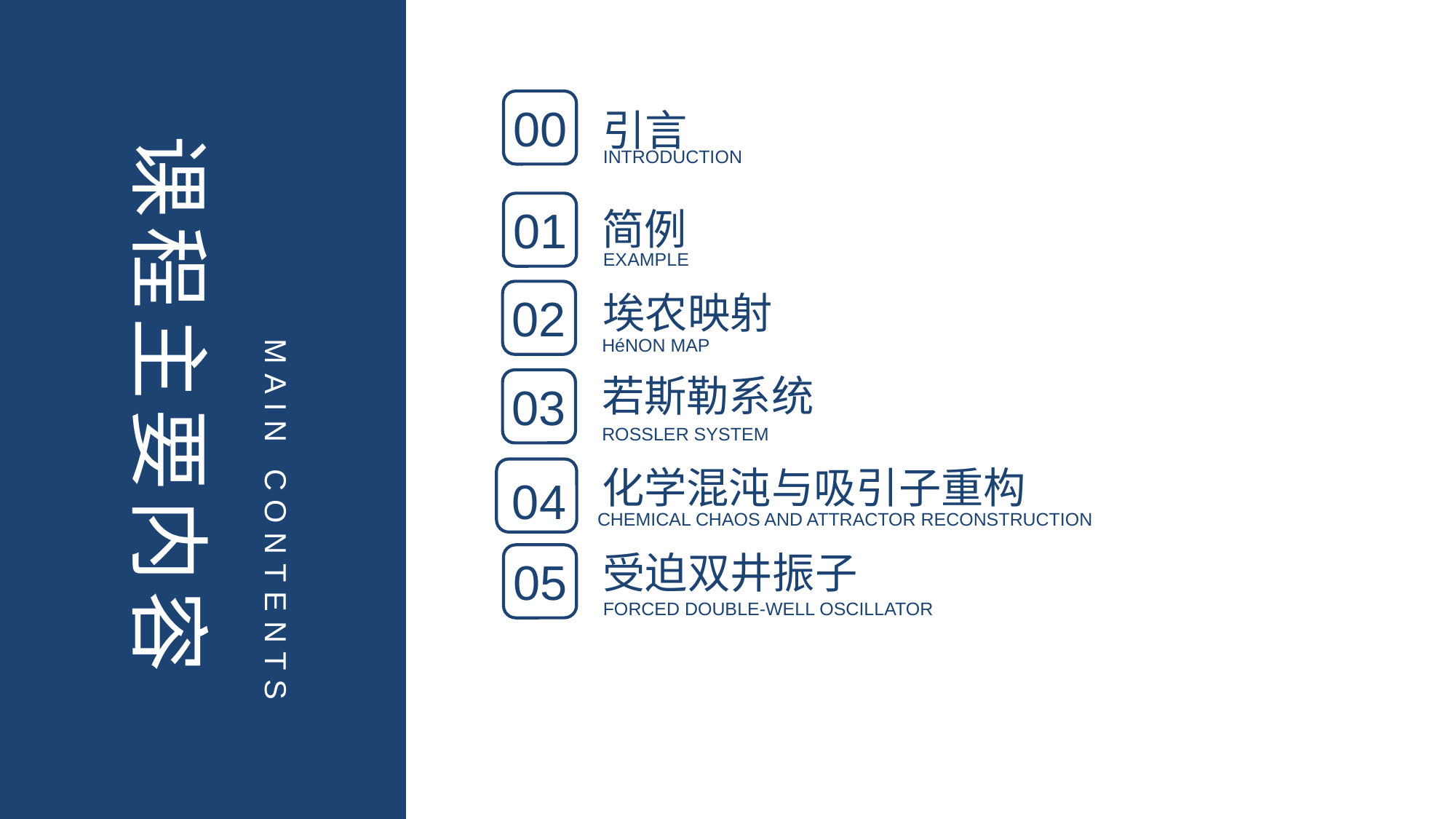

引言
00
INTRODUCTION

课程主要内容
MAIN CONTENTS
简例
01
EXAMPLE

埃农映射
02
HéNON MAP

若斯勒系统
03
ROSSLER SYSTEM

化学混沌与吸引子重构
04
CHEMICAL CHAOS AND ATTRACTOR RECONSTRUCTION

受迫双井振子
05
FORCED DOUBLE-WELL OSCILLATOR

2